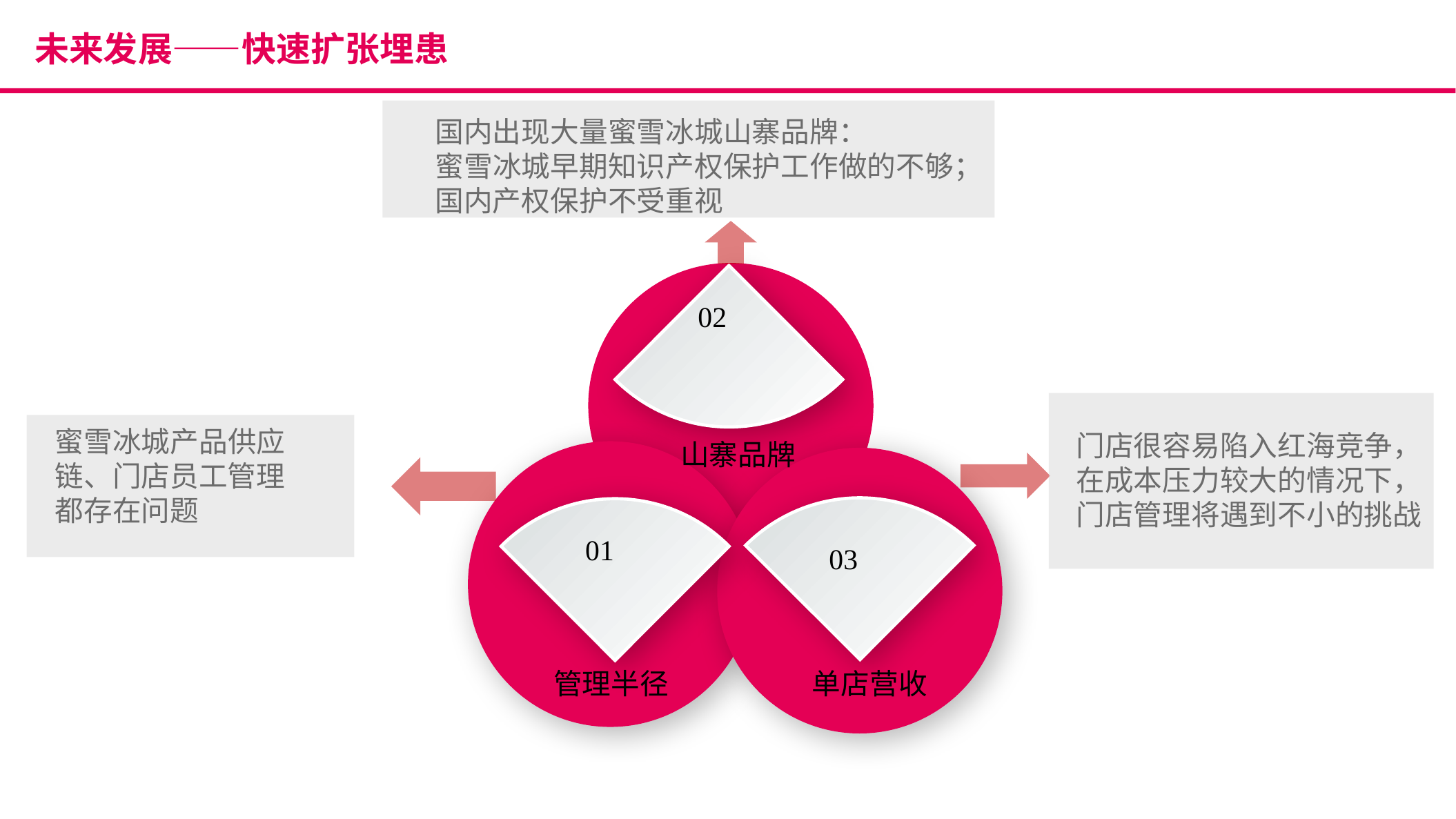

未来发展——快速扩张埋患

国内出现大量蜜雪冰城山寨品牌：
蜜雪冰城早期知识产权保护工作做的不够；
国内产权保护不受重视

02

蜜雪冰城产品供应链、门店员工管理
都存在问题
门店很容易陷入红海竞争，
在成本压力较大的情况下，
门店管理将遇到不小的挑战

山寨品牌

03

01
管理半径
单店营收